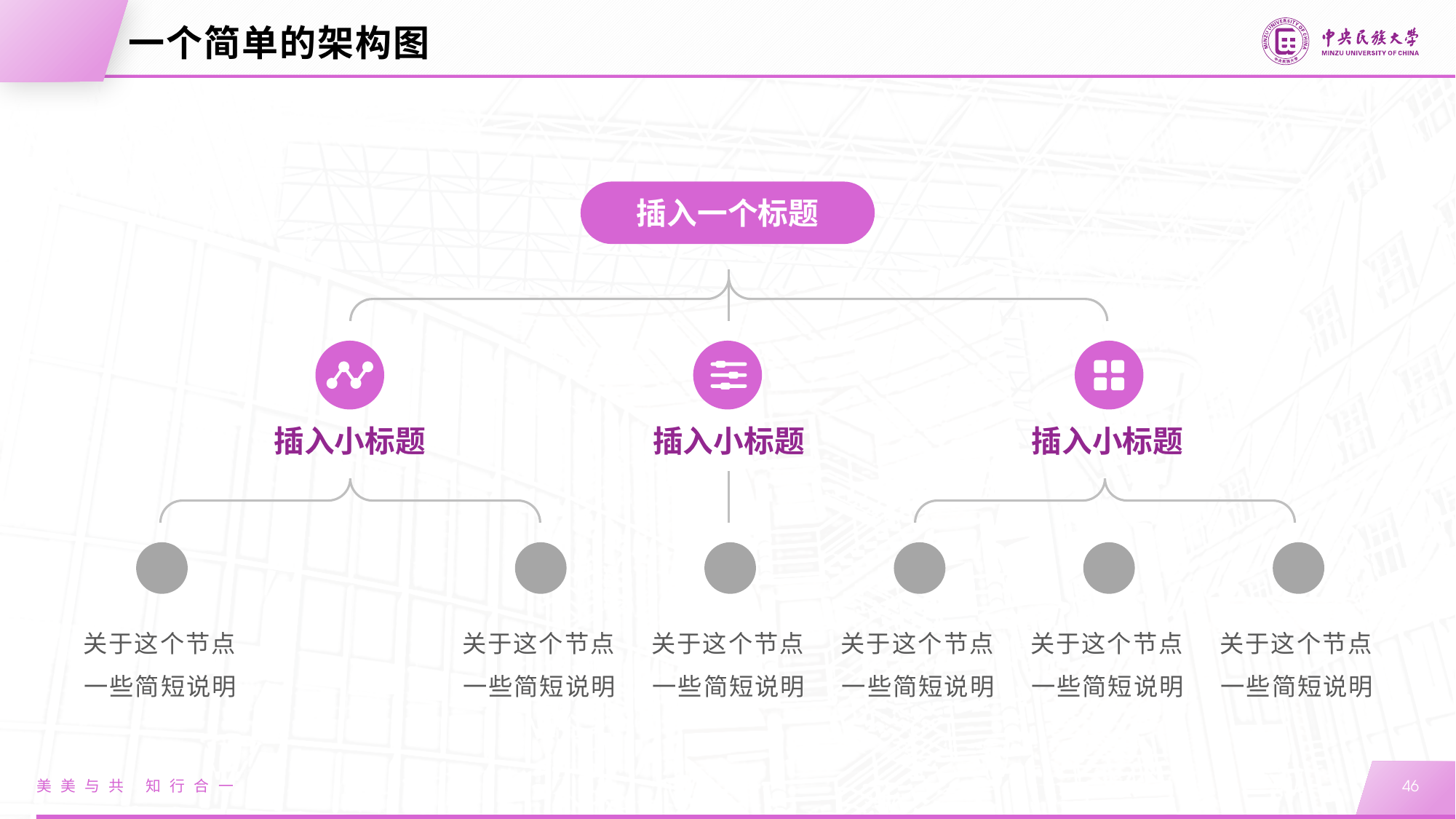

# 一个简单的架构图
插入一个标题

插入小标题
插入小标题
插入小标题

关于这个节点一些简短说明
关于这个节点一些简短说明
关于这个节点一些简短说明
关于这个节点一些简短说明
关于这个节点一些简短说明
关于这个节点一些简短说明
美美与共 知行合一
46